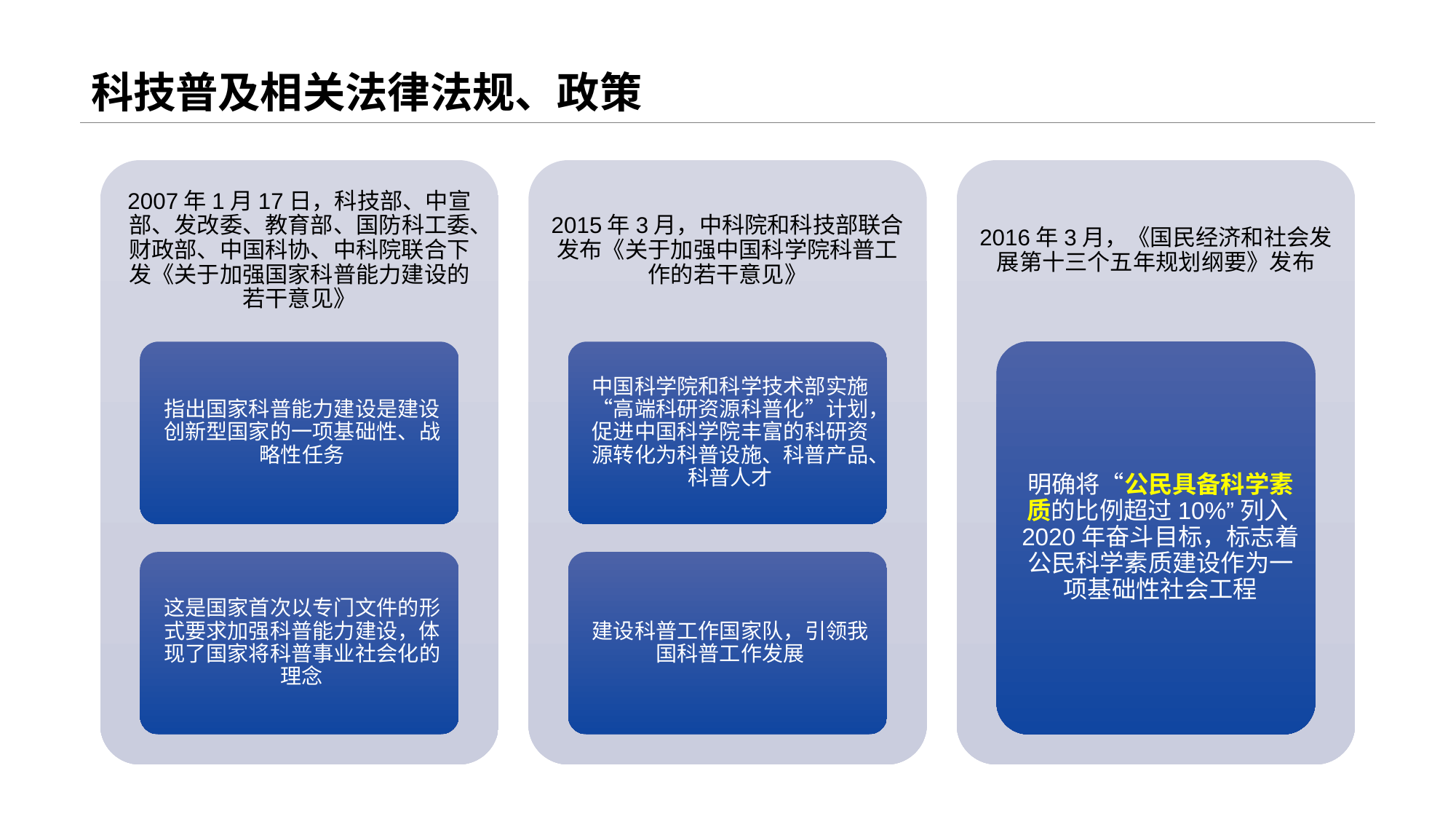

# 科技普及相关法律法规、政策
2007年1月17日，科技部、中宣部、发改委、教育部、国防科工委、财政部、中国科协、中科院联合下发《关于加强国家科普能力建设的若干意见》
指出国家科普能力建设是建设创新型国家的一项基础性、战略性任务
这是国家首次以专门文件的形式要求加强科普能力建设，体现了国家将科普事业社会化的理念
2015年3月，中科院和科技部联合发布《关于加强中国科学院科普工作的若干意见》
中国科学院和科学技术部实施“高端科研资源科普化”计划，促进中国科学院丰富的科研资源转化为科普设施、科普产品、科普人才
建设科普工作国家队，引领我国科普工作发展
2016年3月，《国民经济和社会发展第十三个五年规划纲要》发布
明确将“公民具备科学素质的比例超过10%”列入2020年奋斗目标，标志着公民科学素质建设作为一项基础性社会工程